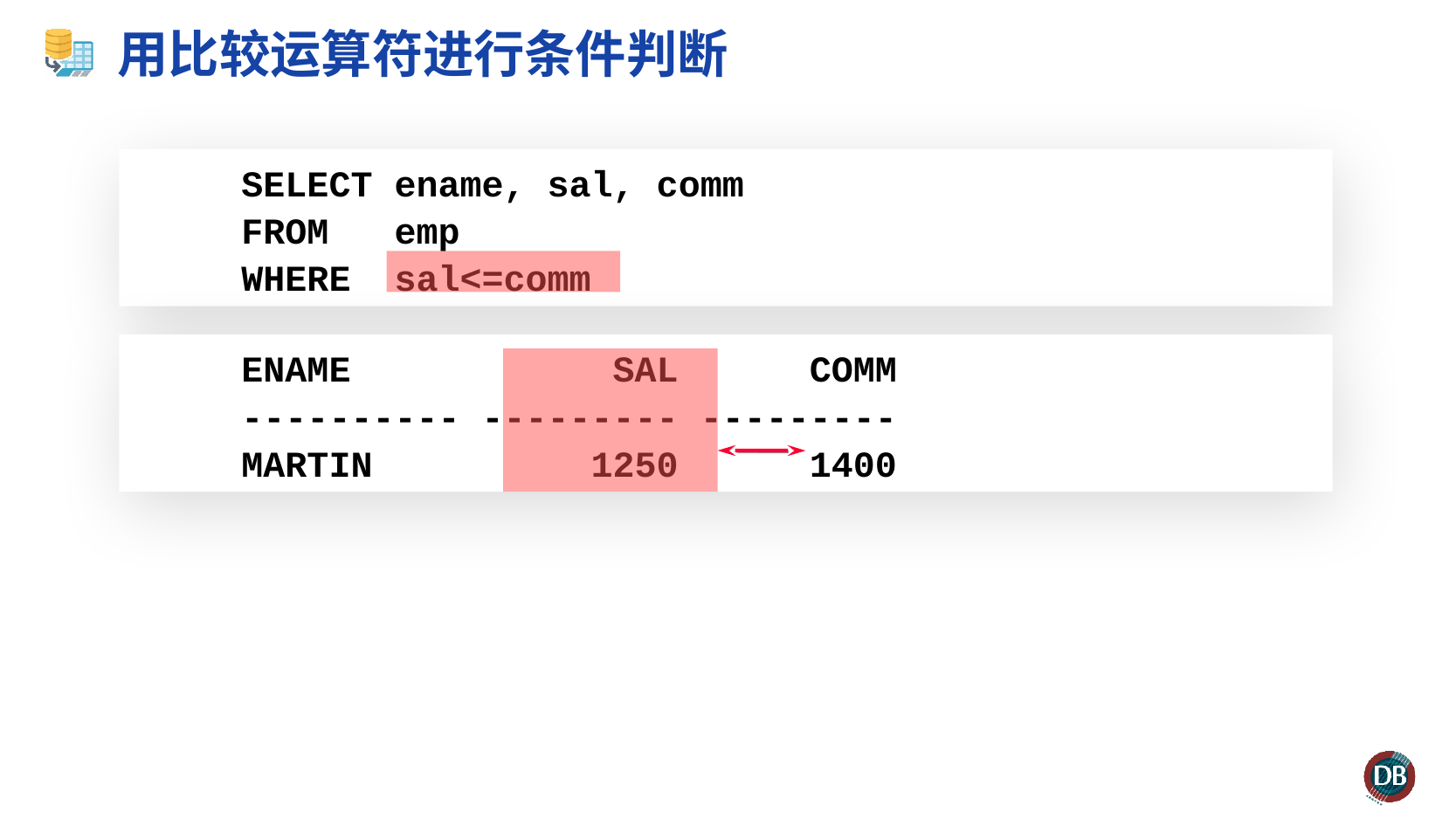

# 用比较运算符进行条件判断
     SELECT ename, sal, comm
     FROM   emp
     WHERE  sal<=comm

     ENAME            SAL      COMM
     ---------- --------- ---------
     MARTIN          1250      1400